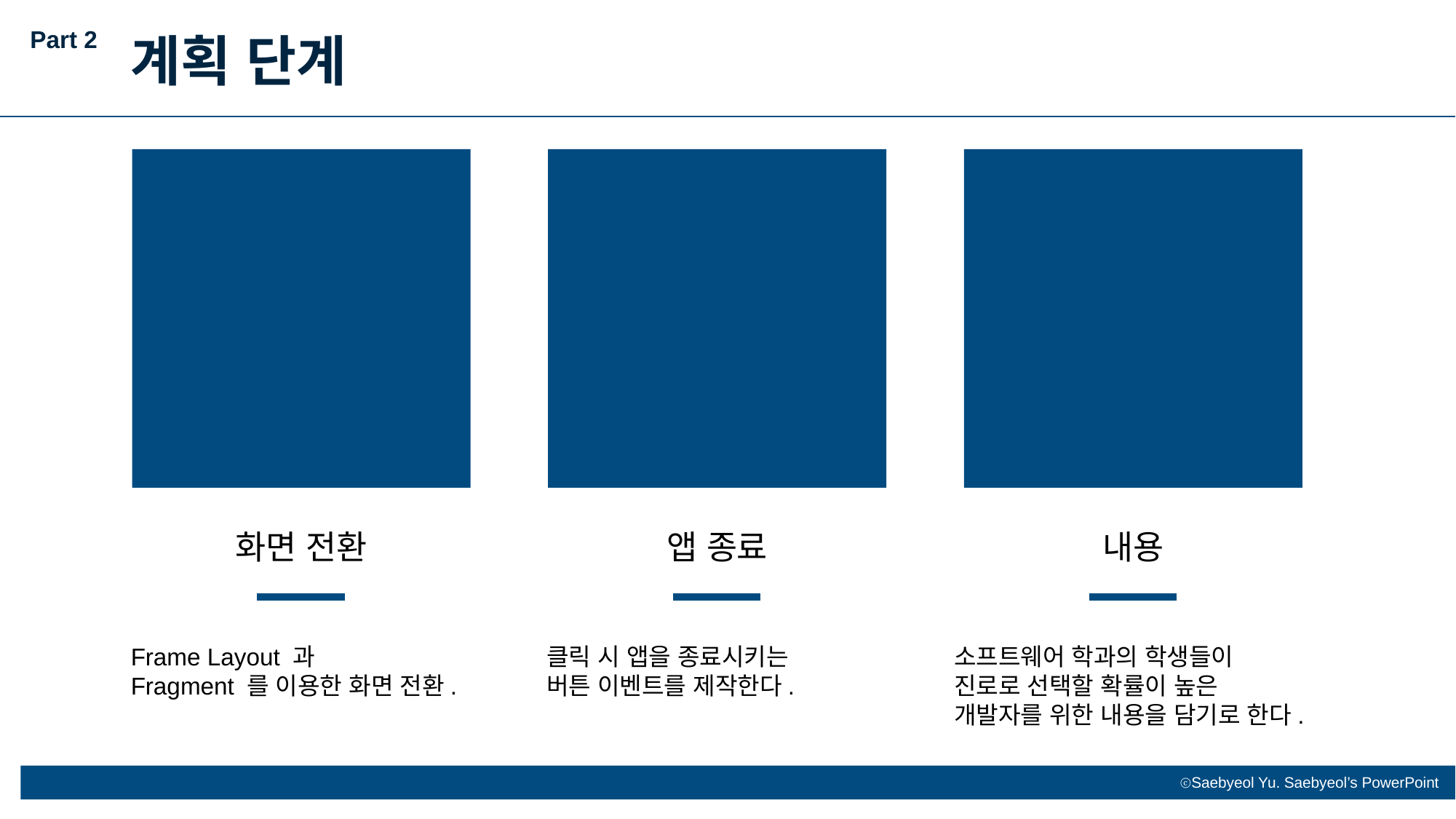

Part 2
계획 단계

화면 전환
앱 종료
내용
Frame Layout 과
Fragment 를 이용한 화면 전환.
클릭 시 앱을 종료시키는
버튼 이벤트를 제작한다.
소프트웨어 학과의 학생들이
진로로 선택할 확률이 높은
개발자를 위한 내용을 담기로 한다.